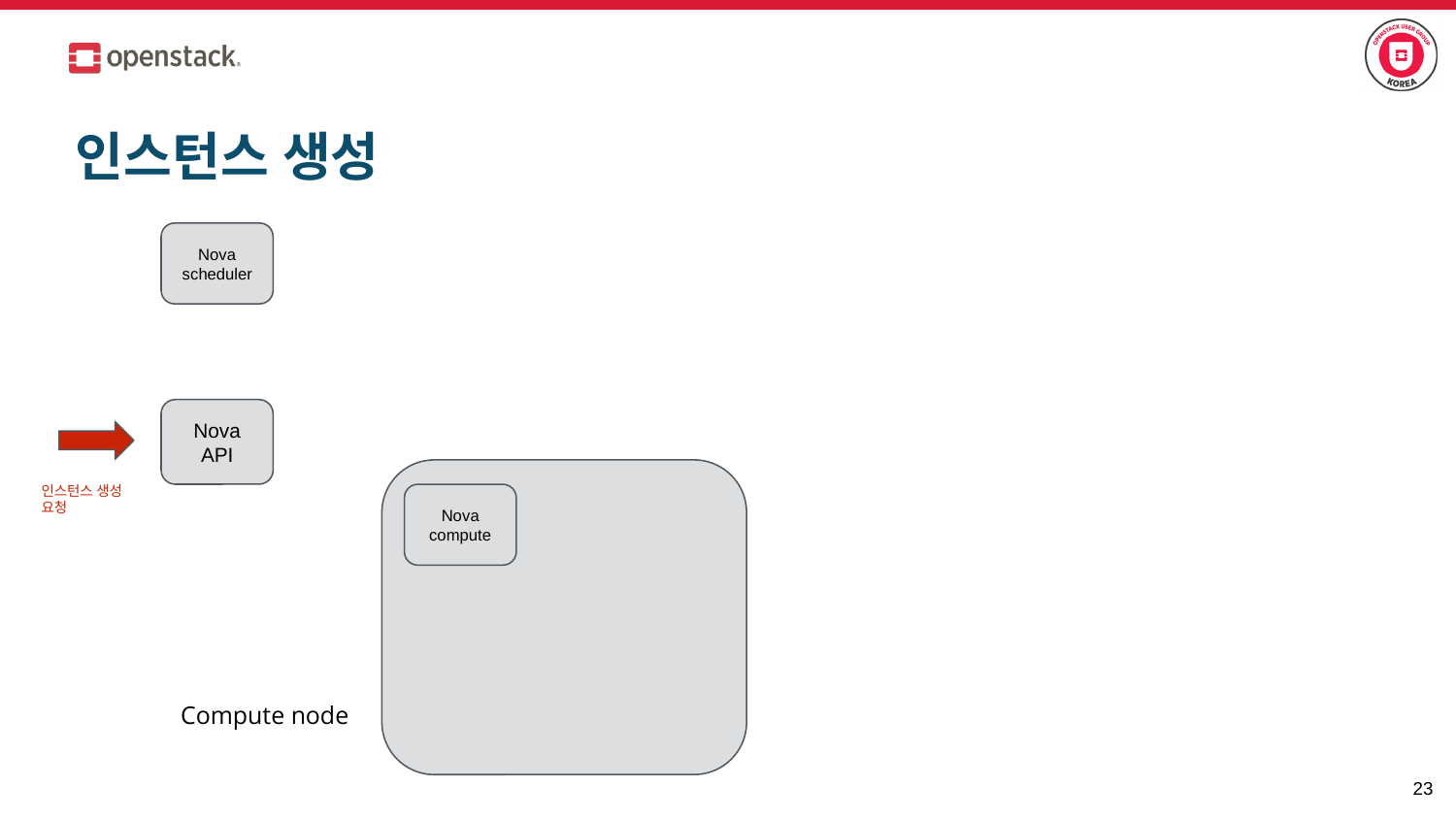

# 인스턴스 생성
Nova
scheduler
Nova
API

인스턴스 생성 요청
Nova
compute
Compute node
23